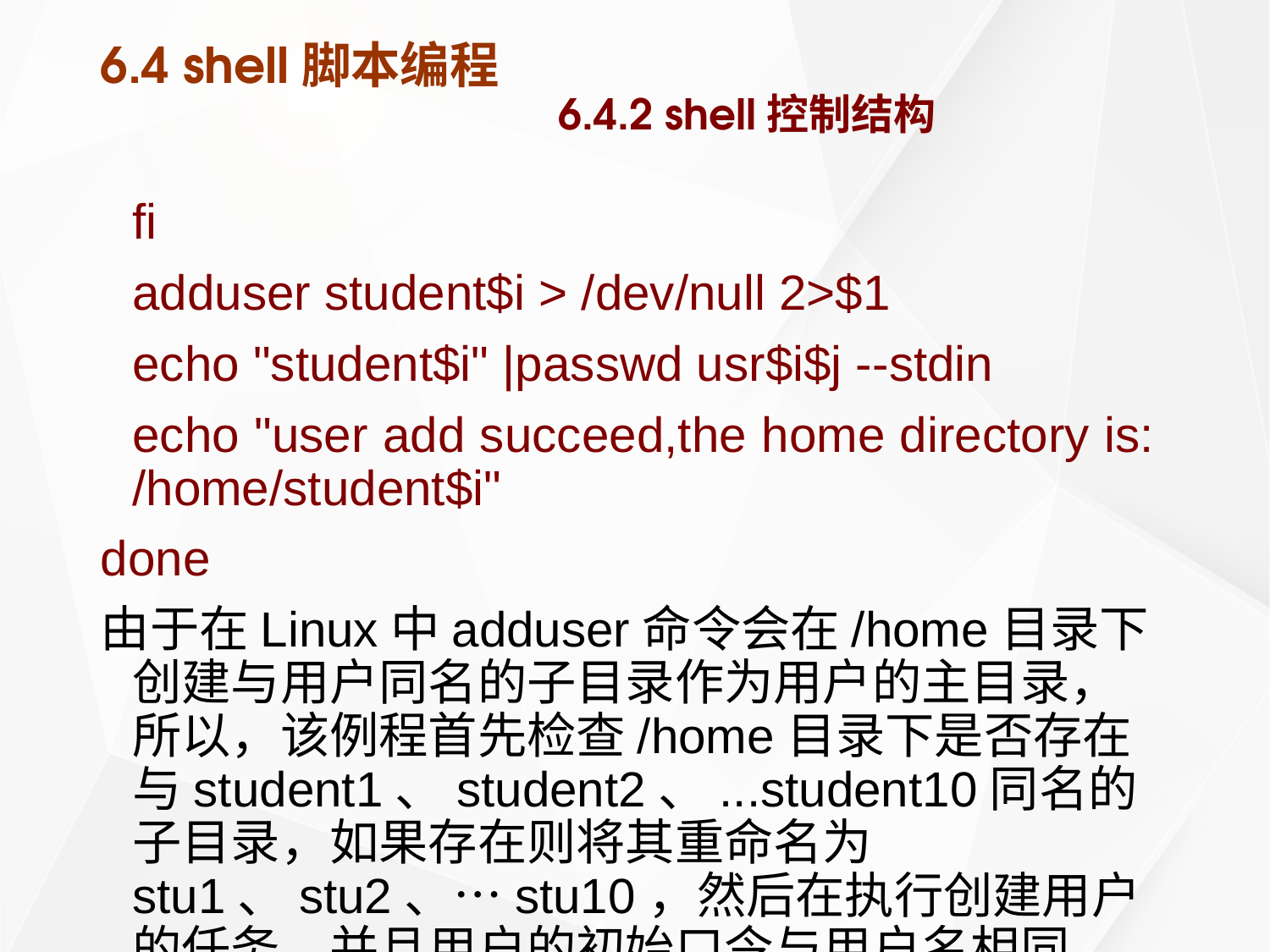

# 6.4 shell脚本编程 6.4.2 shell控制结构
	fi
	adduser student$i > /dev/null 2>$1
	echo "student$i" |passwd usr$i$j --stdin
	echo "user add succeed,the home directory is: /home/student$i"
done
由于在Linux中adduser命令会在/home目录下创建与用户同名的子目录作为用户的主目录，所以，该例程首先检查/home目录下是否存在与student1、student2、...student10同名的子目录，如果存在则将其重命名为stu1、stu2、…stu10，然后在执行创建用户的任务，并且用户的初始口令与用户名相同。